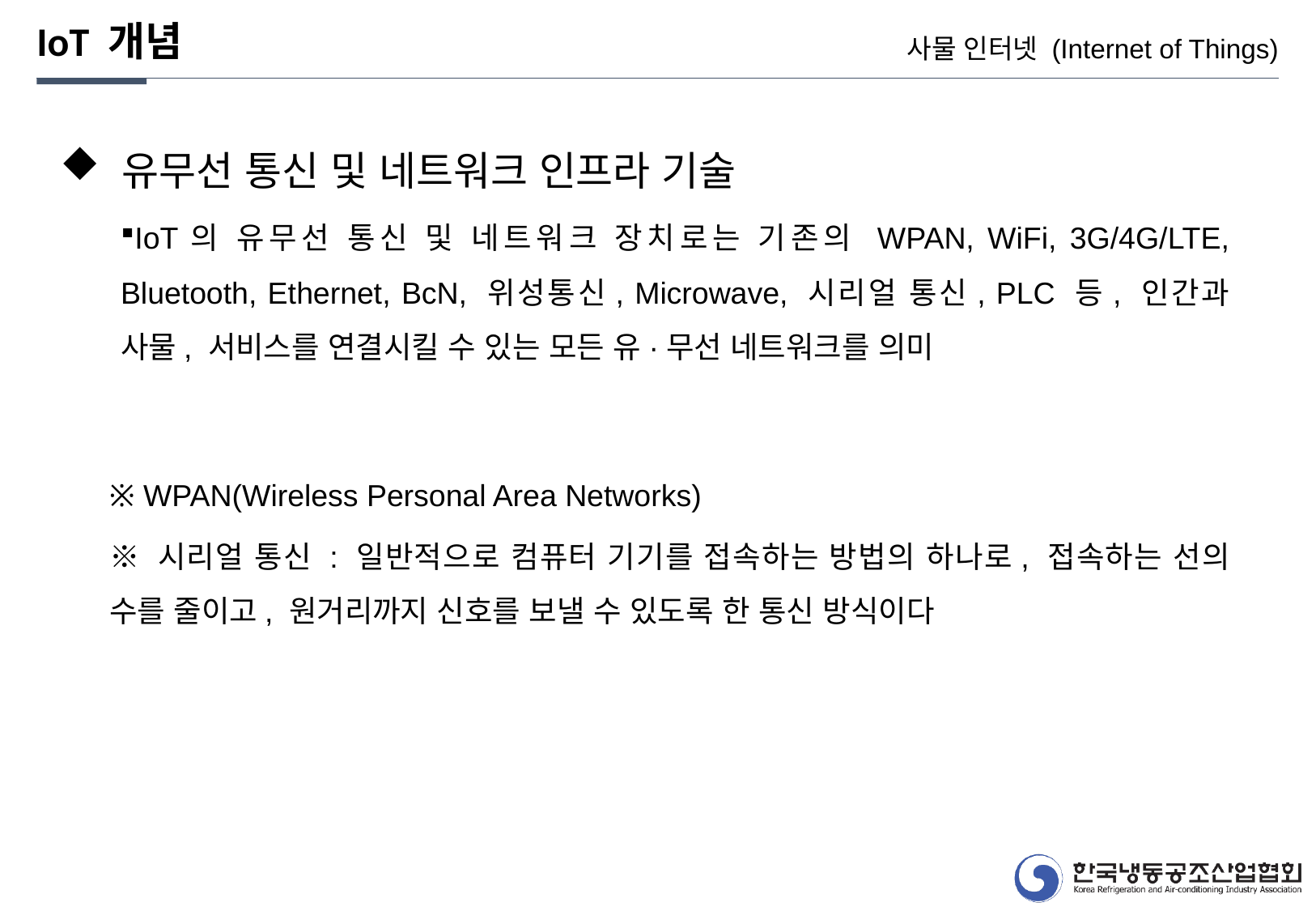

IoT 개념

사물 인터넷 (Internet of Things)

 유무선 통신 및 네트워크 인프라 기술
IoT의 유무선 통신 및 네트워크 장치로는 기존의 WPAN, WiFi, 3G/4G/LTE, Bluetooth, Ethernet, BcN, 위성통신, Microwave, 시리얼 통신, PLC 등, 인간과 사물, 서비스를 연결시킬 수 있는 모든 유·무선 네트워크를 의미

※ WPAN(Wireless Personal Area Networks)
※ 시리얼 통신 : 일반적으로 컴퓨터 기기를 접속하는 방법의 하나로, 접속하는 선의 수를 줄이고, 원거리까지 신호를 보낼 수 있도록 한 통신 방식이다